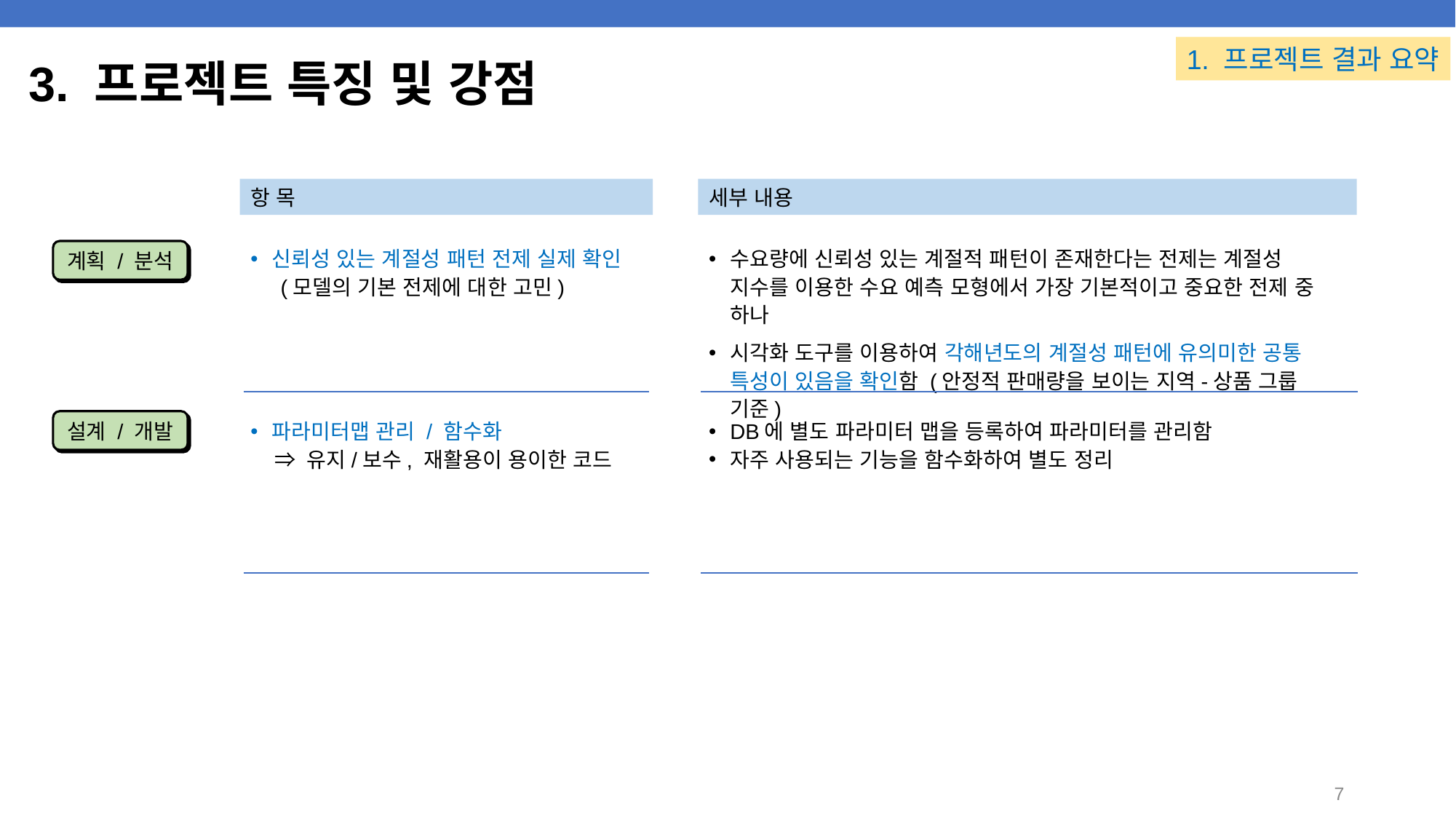

# 3. 프로젝트 특징 및 강점
1. 프로젝트 결과 요약
항 목
세부 내용
신뢰성 있는 계절성 패턴 전제 실제 확인
     (모델의 기본 전제에 대한 고민)
수요량에 신뢰성 있는 계절적 패턴이 존재한다는 전제는 계절성 지수를 이용한 수요 예측 모형에서 가장 기본적이고 중요한 전제 중 하나

시각화 도구를 이용하여 각해년도의 계절성 패턴에 유의미한 공통 특성이 있음을 확인함 (안정적 판매량을 보이는 지역-상품 그룹 기준)
계획 / 분석

파라미터맵 관리 / 함수화
    ⇒ 유지/보수, 재활용이 용이한 코드
DB에 별도 파라미터 맵을 등록하여 파라미터를 관리함
자주 사용되는 기능을 함수화하여 별도 정리
설계 / 개발

7